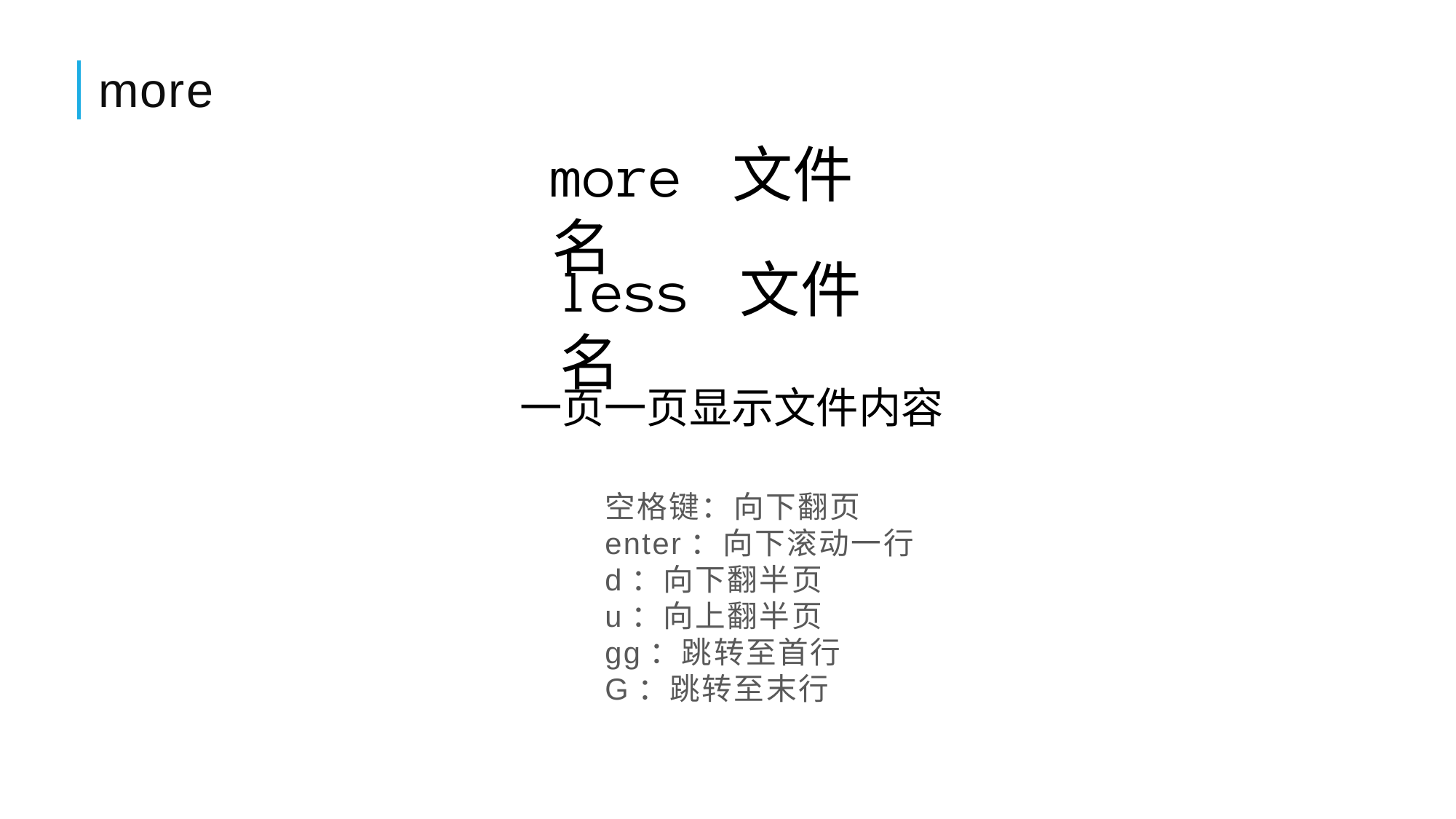

# more
more 文件名
less 文件名
一页一页显示文件内容
空格键：向下翻页
enter：向下滚动一行
d：向下翻半页
u：向上翻半页
gg：跳转至首行
G：跳转至末行